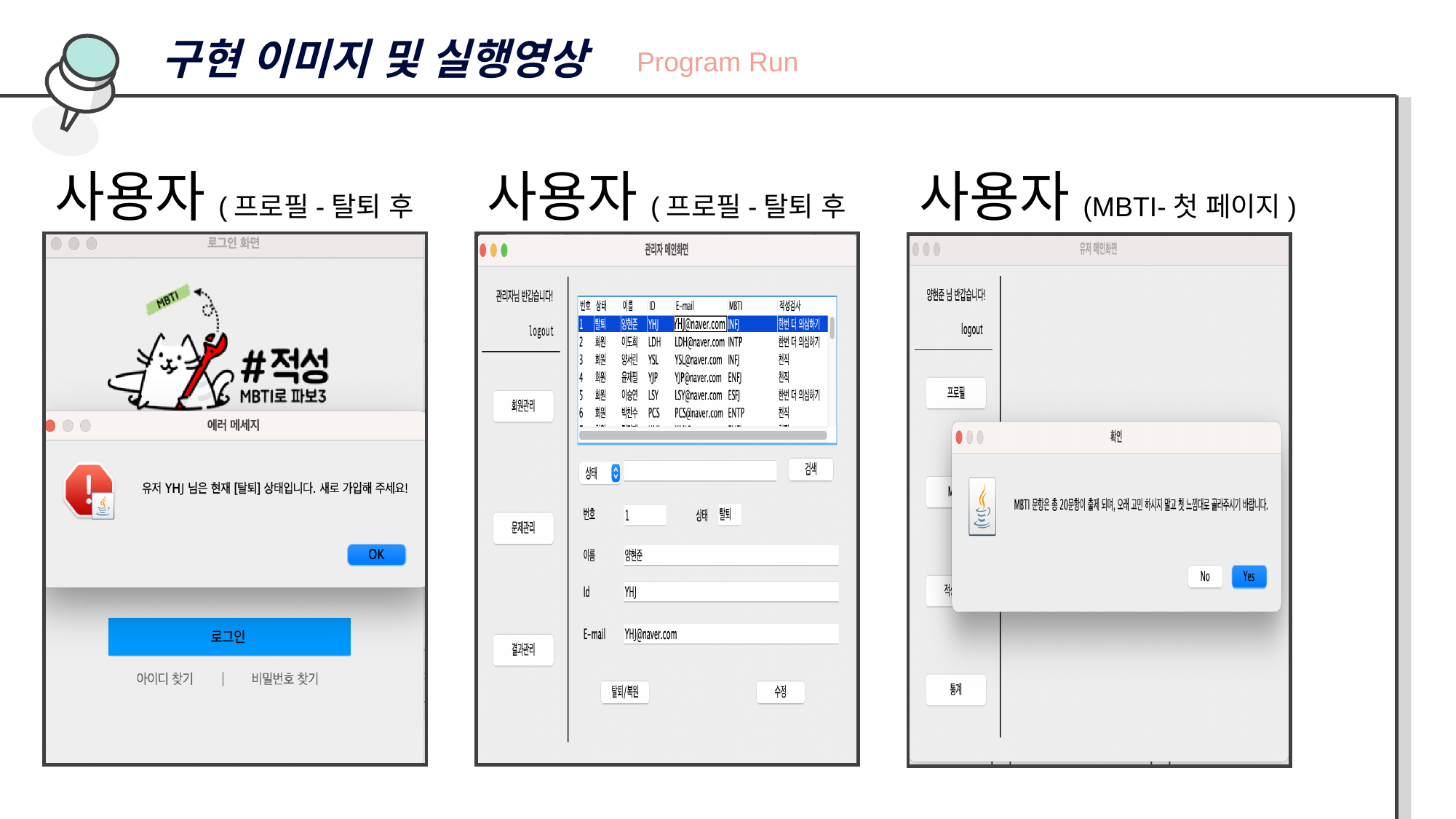

구현 이미지 및 실행영상

Program Run

사용자(프로필-탈퇴 후 로그인)
사용자(프로필-탈퇴 후 회원관리)
사용자(MBTI-첫 페이지)